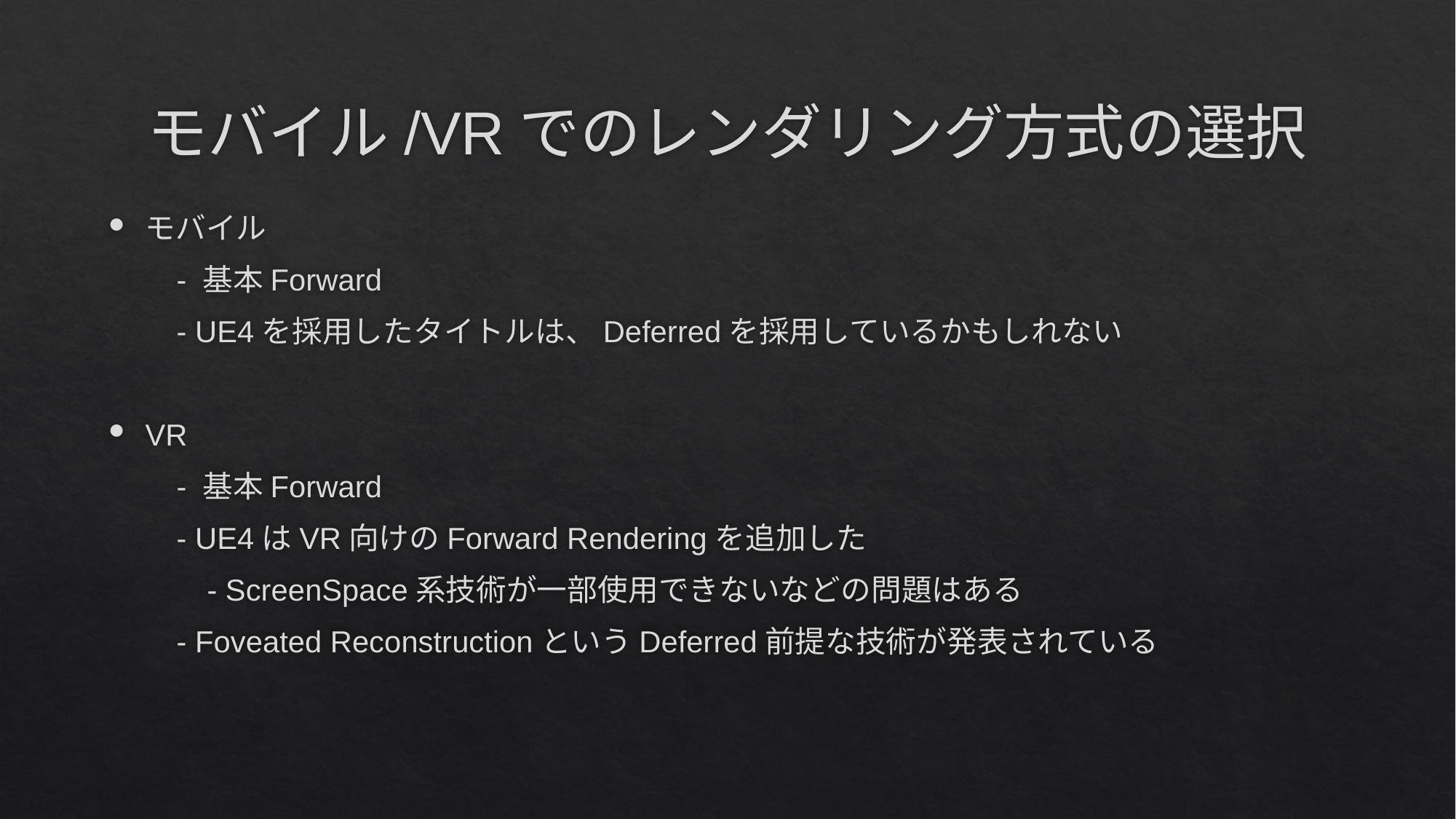

# モバイル/VRでのレンダリング方式の選択
モバイル
　　- 基本Forward
　　- UE4を採用したタイトルは、Deferredを採用しているかもしれない

VR
　　- 基本Forward
　　- UE4はVR向けのForward Renderingを追加した
　　　- ScreenSpace系技術が一部使用できないなどの問題はある
　　- Foveated ReconstructionというDeferred前提な技術が発表されている